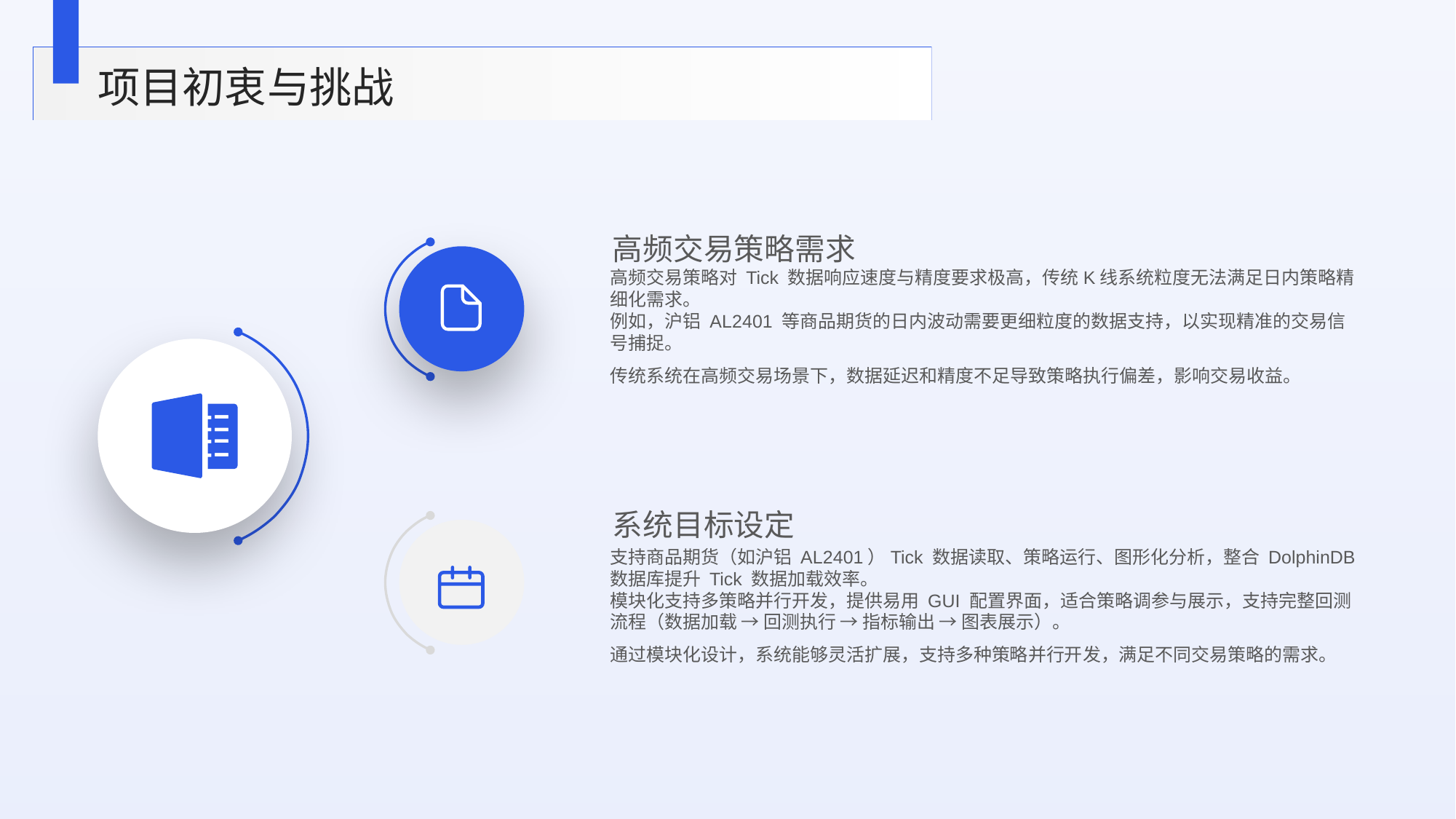

项目初衷与挑战
高频交易策略需求

高频交易策略对 Tick 数据响应速度与精度要求极高，传统K线系统粒度无法满足日内策略精细化需求。
例如，沪铝 AL2401 等商品期货的日内波动需要更细粒度的数据支持，以实现精准的交易信号捕捉。
传统系统在高频交易场景下，数据延迟和精度不足导致策略执行偏差，影响交易收益。

系统目标设定

支持商品期货（如沪铝 AL2401）Tick 数据读取、策略运行、图形化分析，整合 DolphinDB 数据库提升 Tick 数据加载效率。
模块化支持多策略并行开发，提供易用 GUI 配置界面，适合策略调参与展示，支持完整回测流程（数据加载 → 回测执行 → 指标输出 → 图表展示）。
通过模块化设计，系统能够灵活扩展，支持多种策略并行开发，满足不同交易策略的需求。